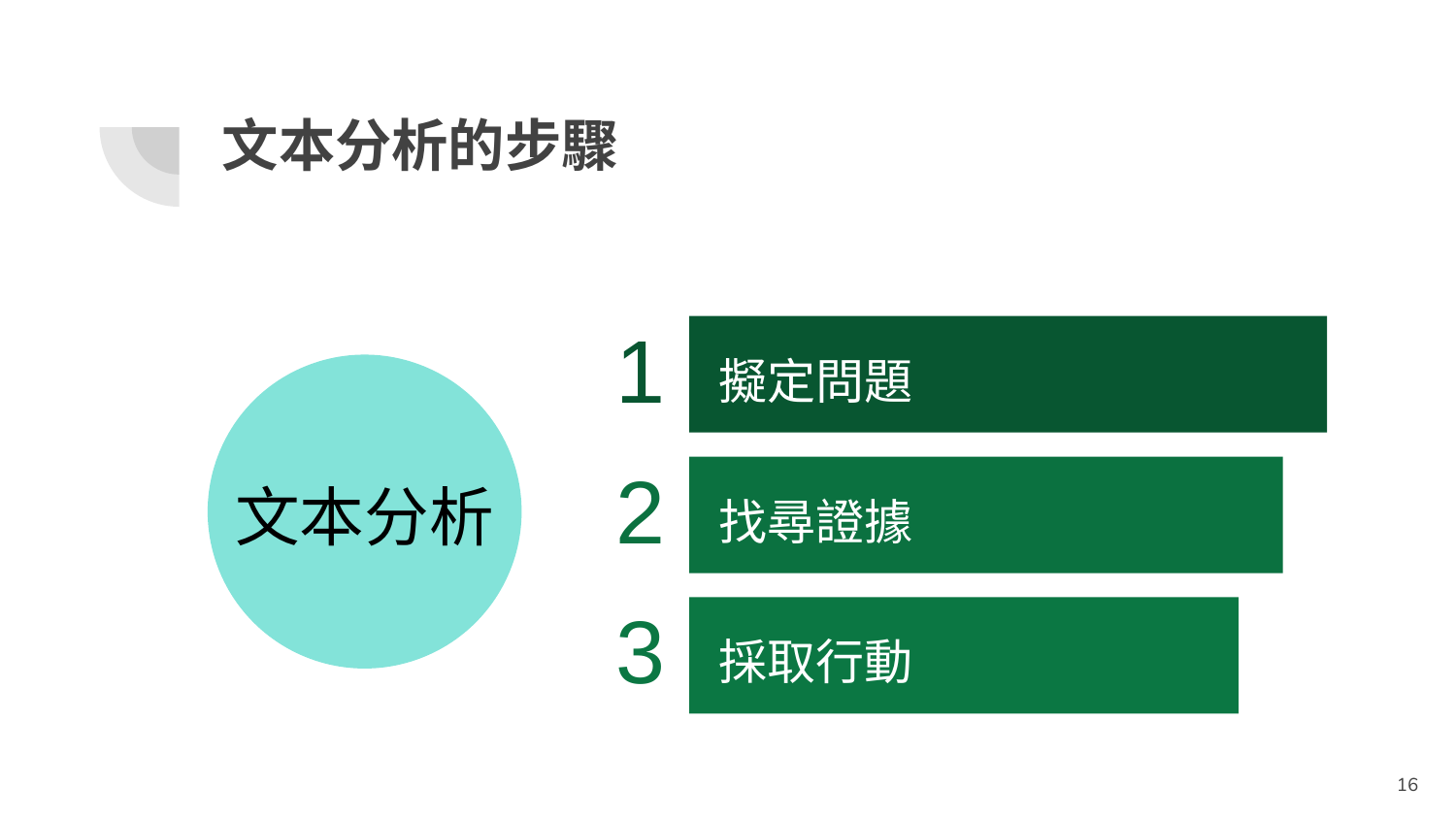

# 文本分析的步驟

1
擬定問題

文本分析

2
找尋證據

3
採取行動
16